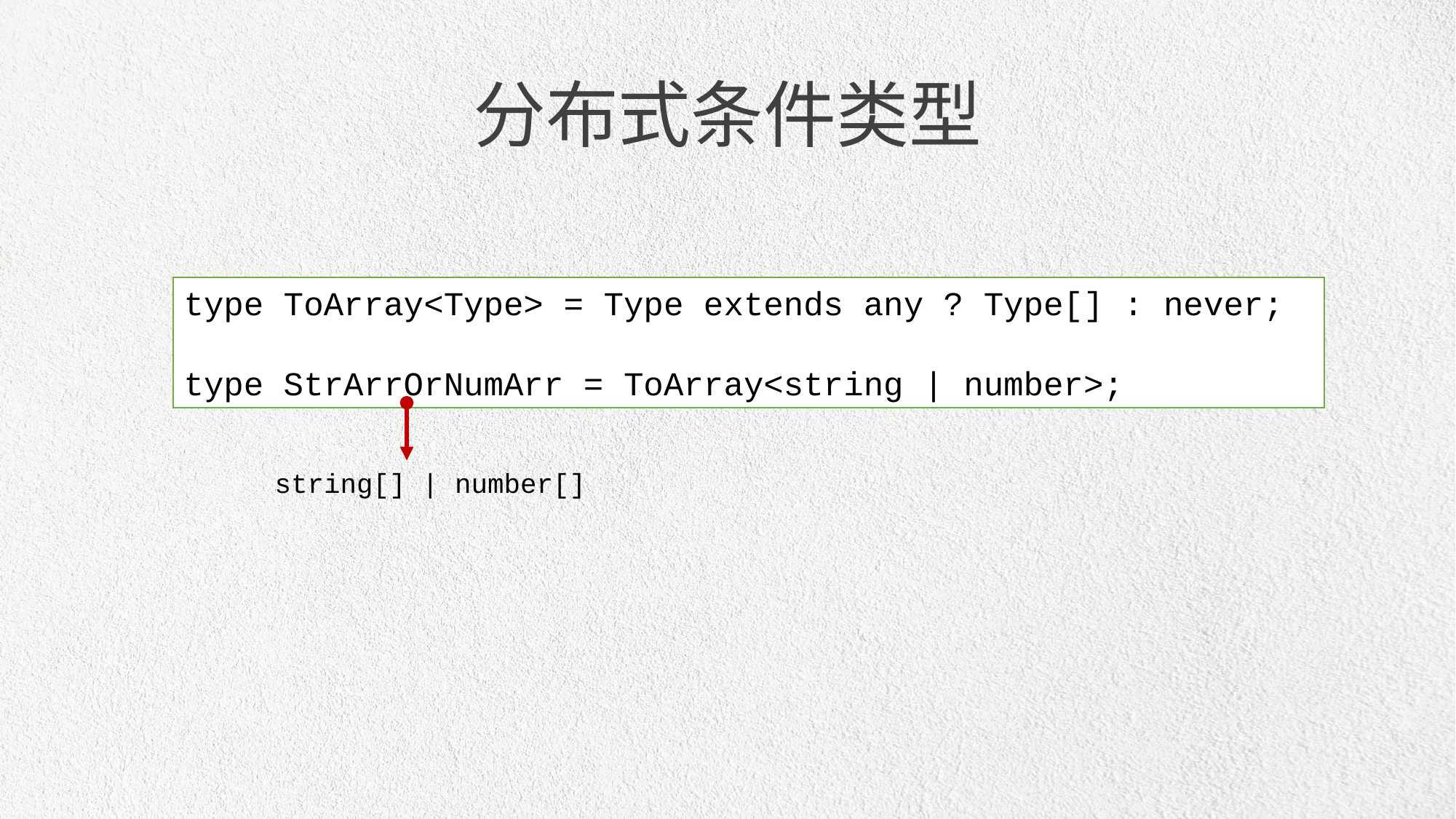

分布式条件类型
type ToArray<Type> = Type extends any ? Type[] : never;

type StrArrOrNumArr = ToArray<string | number>;
string[] | number[]